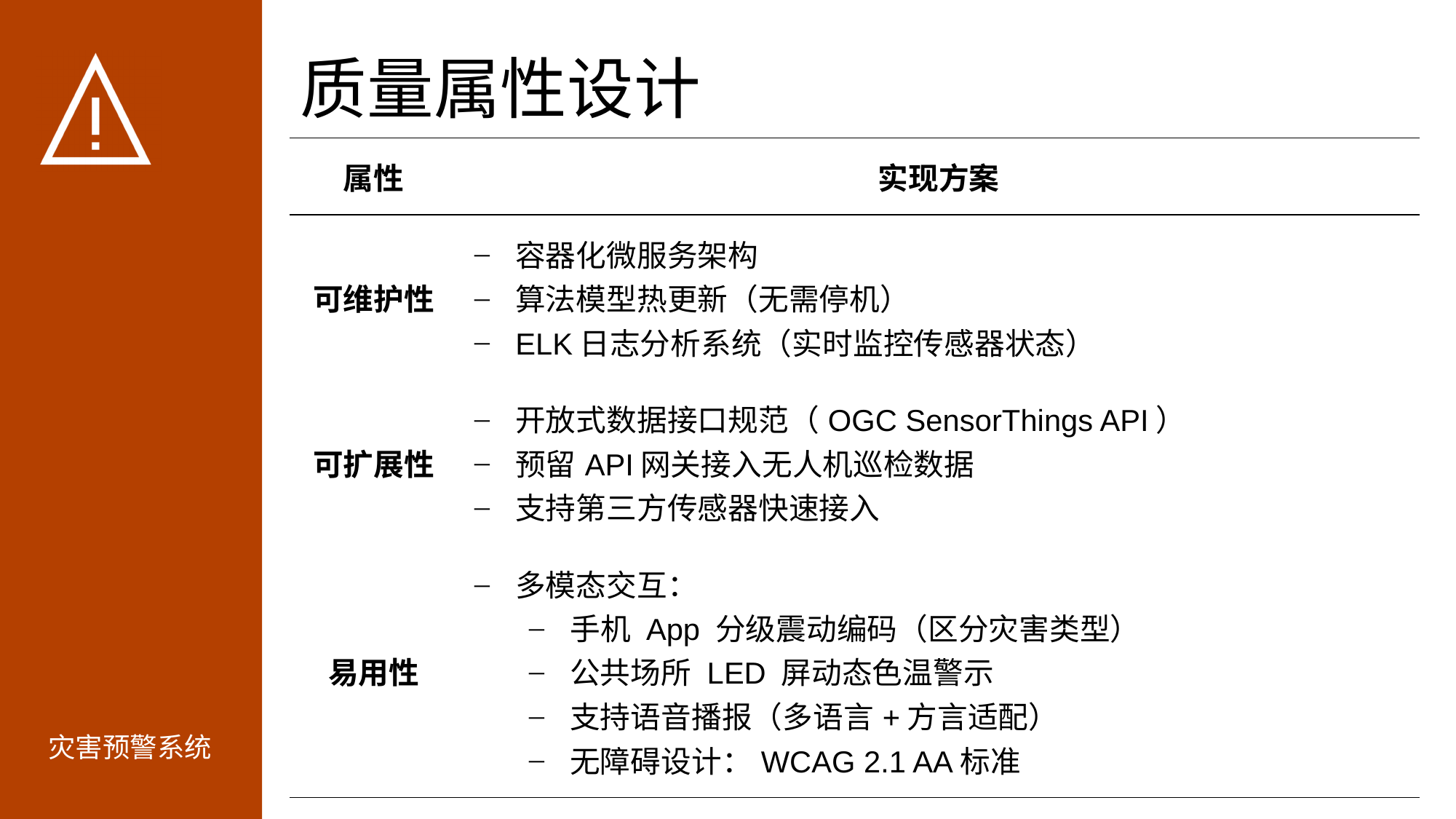

# 质量属性设计
| 属性 | 实现方案 |
| --- | --- |
| 可维护性 | 容器化微服务架构 算法模型热更新（无需停机） ELK日志分析系统（实时监控传感器状态） |
| 可扩展性 | 开放式数据接口规范（OGC SensorThings API） 预留API网关接入无人机巡检数据 支持第三方传感器快速接入 |
| 易用性 | 多模态交互： 手机 App 分级震动编码（区分灾害类型） 公共场所 LED 屏动态色温警示 支持语音播报（多语言+方言适配） 无障碍设计：WCAG 2.1 AA标准 |